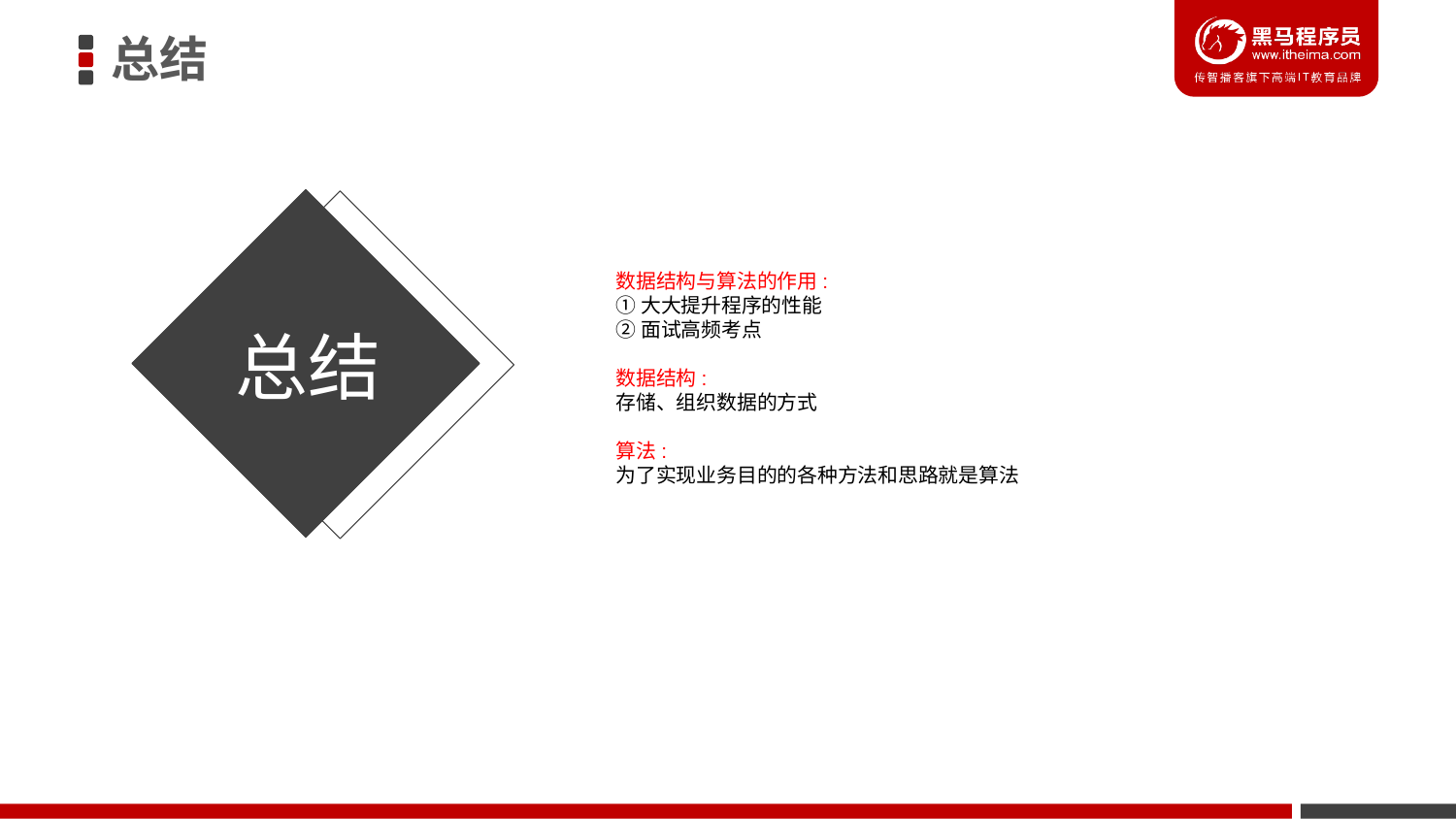

总结

数据结构与算法的作用:
①大大提升程序的性能
②面试高频考点

数据结构:
存储、组织数据的方式

算法:
为了实现业务目的的各种方法和思路就是算法

总结